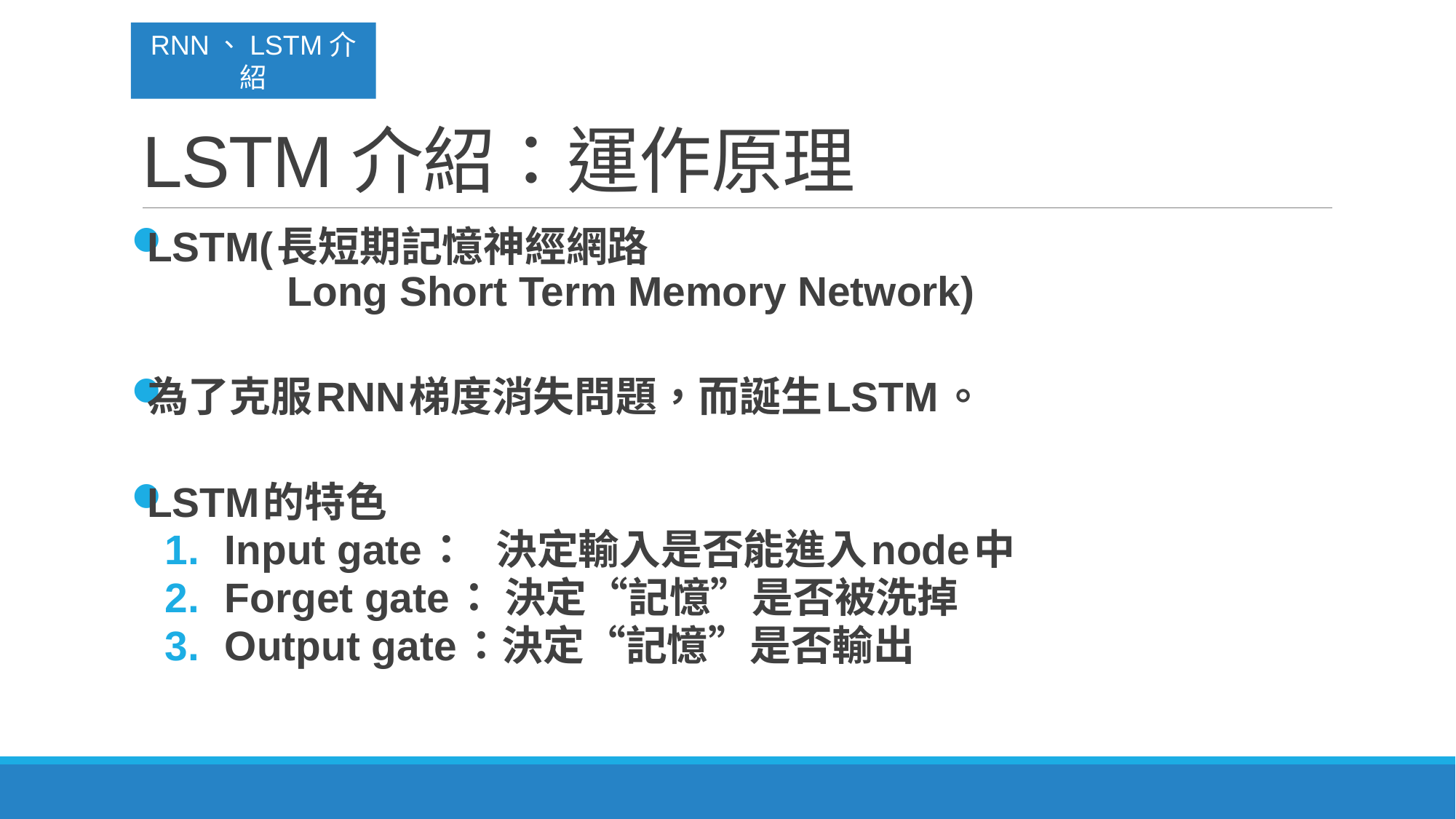

RNN、LSTM介紹
# LSTM介紹：運作原理
LSTM(長短期記憶神經網路
               Long Short Term Memory Network)

為了克服RNN梯度消失問題，而誕生LSTM。

LSTM的特色
Input gate：   決定輸入是否能進入node中
Forget gate： 決定“記憶”是否被洗掉
Output gate：決定“記憶”是否輸出